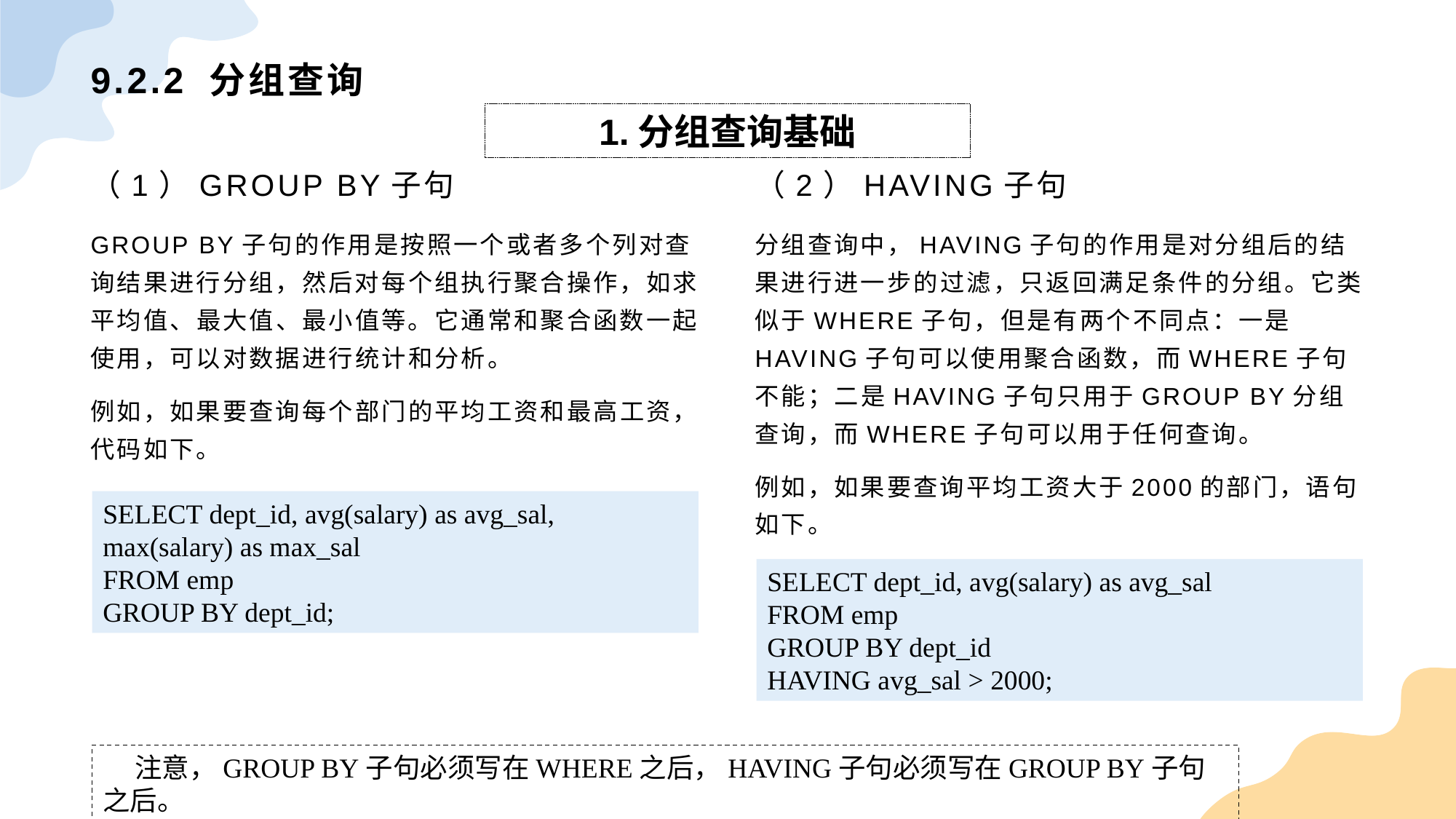

# 9.2.2 分组查询
1.分组查询基础
（1）GROUP BY子句
（2）HAVING子句
GROUP BY子句的作用是按照一个或者多个列对查询结果进行分组，然后对每个组执行聚合操作，如求平均值、最大值、最小值等。它通常和聚合函数一起使用，可以对数据进行统计和分析。
例如，如果要查询每个部门的平均工资和最高工资，代码如下。
分组查询中，HAVING子句的作用是对分组后的结果进行进一步的过滤，只返回满足条件的分组。它类似于WHERE子句，但是有两个不同点：一是HAVING子句可以使用聚合函数，而WHERE子句不能；二是HAVING子句只用于GROUP BY分组查询，而WHERE子句可以用于任何查询。
例如，如果要查询平均工资大于2000的部门，语句如下。
SELECT dept_id, avg(salary) as avg_sal, max(salary) as max_salFROM empGROUP BY dept_id;
SELECT dept_id, avg(salary) as avg_salFROM empGROUP BY dept_idHAVING avg_sal > 2000;
注意，GROUP BY子句必须写在WHERE之后，HAVING子句必须写在GROUP BY子句之后。